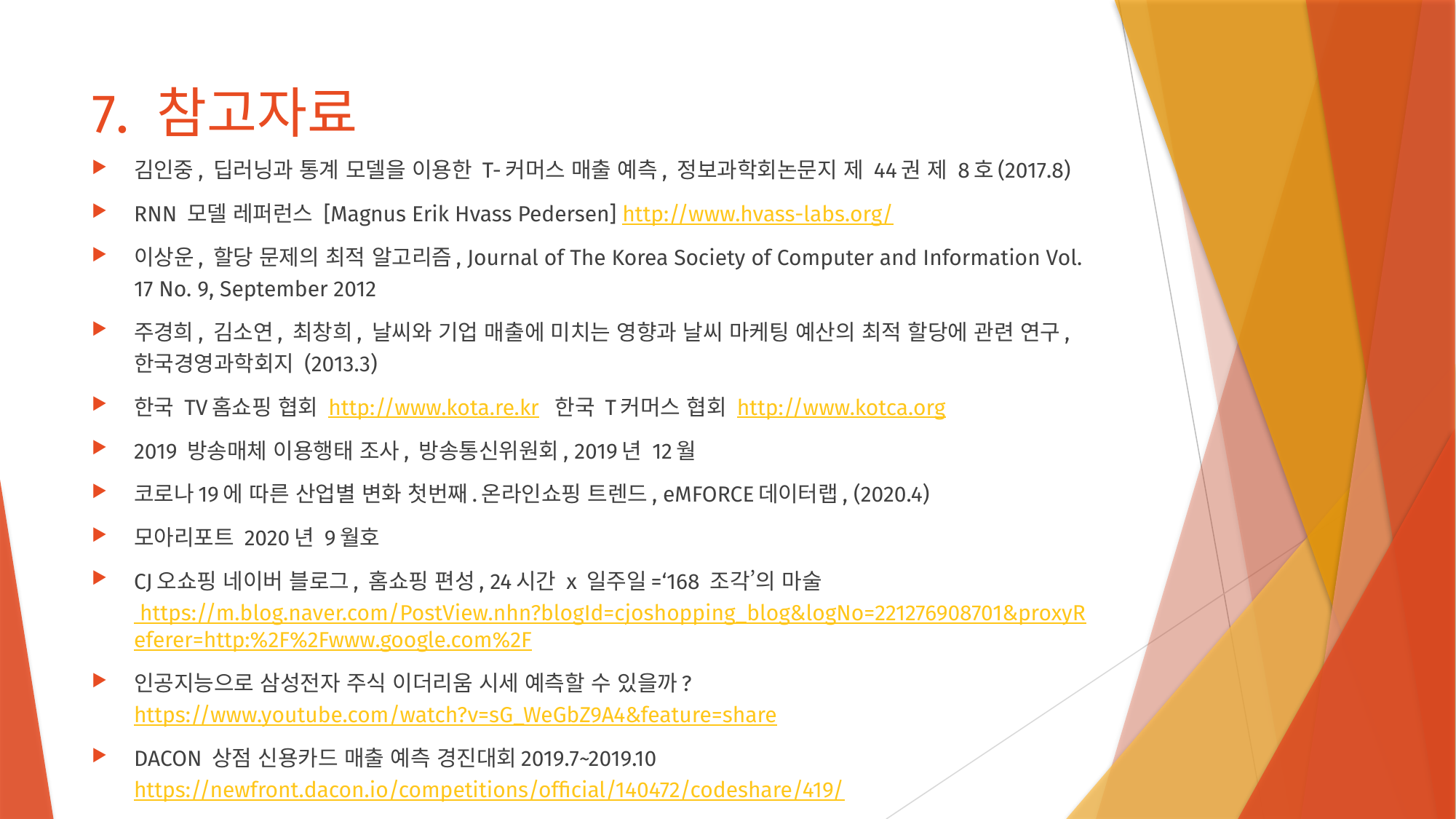

# 7. 참고자료
김인중, 딥러닝과 통계 모델을 이용한 T-커머스 매출 예측, 정보과학회논문지 제 44권 제 8호(2017.8)
RNN 모델 레퍼런스 [Magnus Erik Hvass Pedersen] http://www.hvass-labs.org/
이상운, 할당 문제의 최적 알고리즘, Journal of The Korea Society of Computer and Information Vol. 17 No. 9, September 2012
주경희, 김소연, 최창희, 날씨와 기업 매출에 미치는 영향과 날씨 마케팅 예산의 최적 할당에 관련 연구, 한국경영과학회지 (2013.3)
한국 TV홈쇼핑 협회 http://www.kota.re.kr  한국 T커머스 협회 http://www.kotca.org
2019 방송매체 이용행태 조사, 방송통신위원회, 2019년 12월
코로나19에 따른 산업별 변화 첫번째.온라인쇼핑 트렌드, eMFORCE데이터랩, (2020.4)
모아리포트 2020년 9월호
CJ오쇼핑 네이버 블로그, 홈쇼핑 편성, 24시간 x 일주일=‘168 조각’의 마술  https://m.blog.naver.com/PostView.nhn?blogId=cjoshopping_blog&logNo=221276908701&proxyReferer=http:%2F%2Fwww.google.com%2F
인공지능으로 삼성전자 주식 이더리움 시세 예측할 수 있을까? https://www.youtube.com/watch?v=sG_WeGbZ9A4&feature=share
DACON 상점 신용카드 매출 예측 경진대회2019.7~2019.10 https://newfront.dacon.io/competitions/official/140472/codeshare/419/